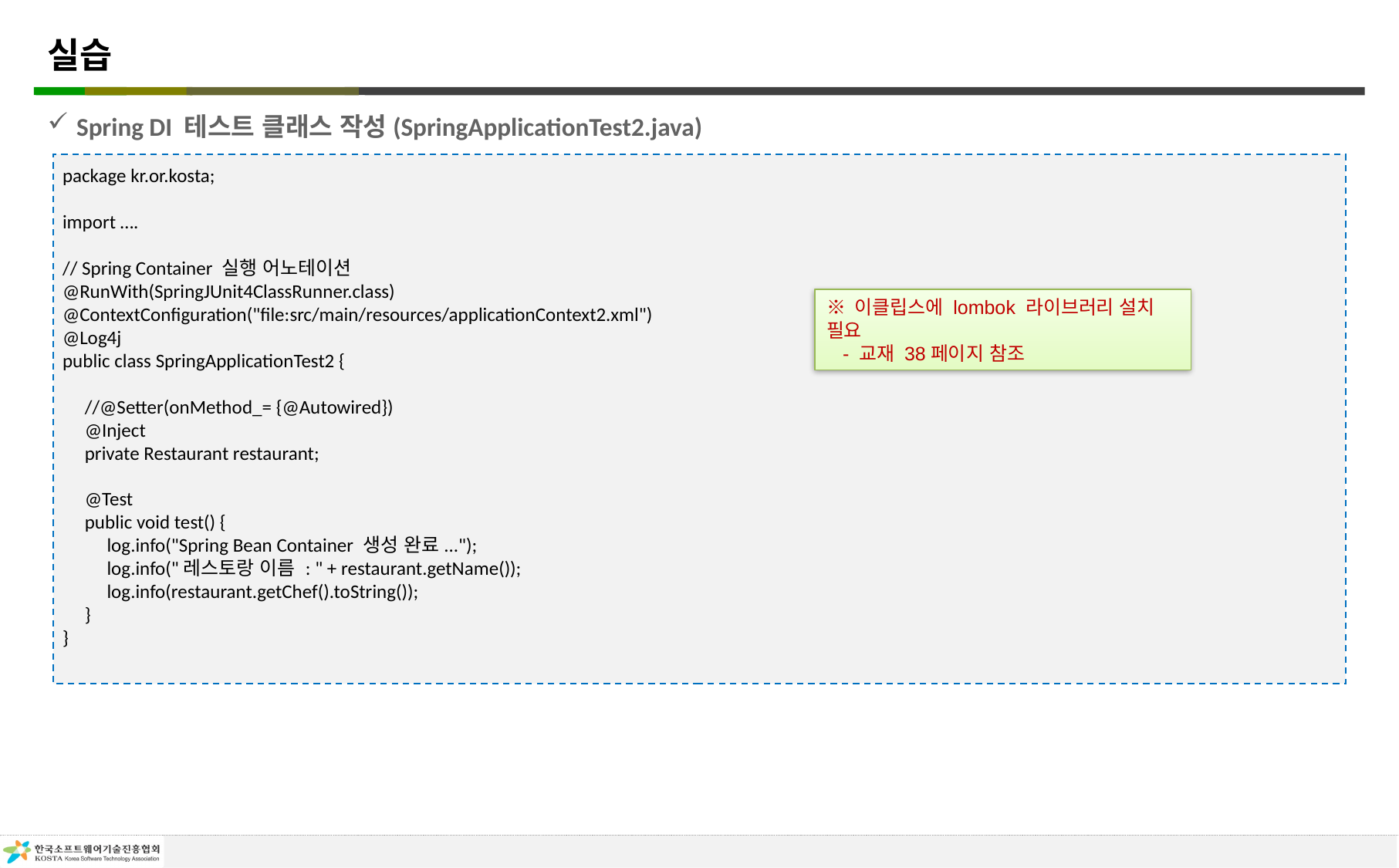

# 실습
Spring DI 테스트 클래스 작성(SpringApplicationTest2.java)
package kr.or.kosta;

import ….

// Spring Container 실행 어노테이션
@RunWith(SpringJUnit4ClassRunner.class)
@ContextConfiguration("file:src/main/resources/applicationContext2.xml")
@Log4j
public class SpringApplicationTest2 {

     //@Setter(onMethod_= {@Autowired})
     @Inject
     private Restaurant restaurant;

     @Test
     public void test() {
          log.info("Spring Bean Container 생성 완료...");
          log.info("레스토랑 이름 : " + restaurant.getName());
          log.info(restaurant.getChef().toString());
     }
}
※ 이클립스에 lombok 라이브러리 설치 필요
   - 교재 38페이지 참조